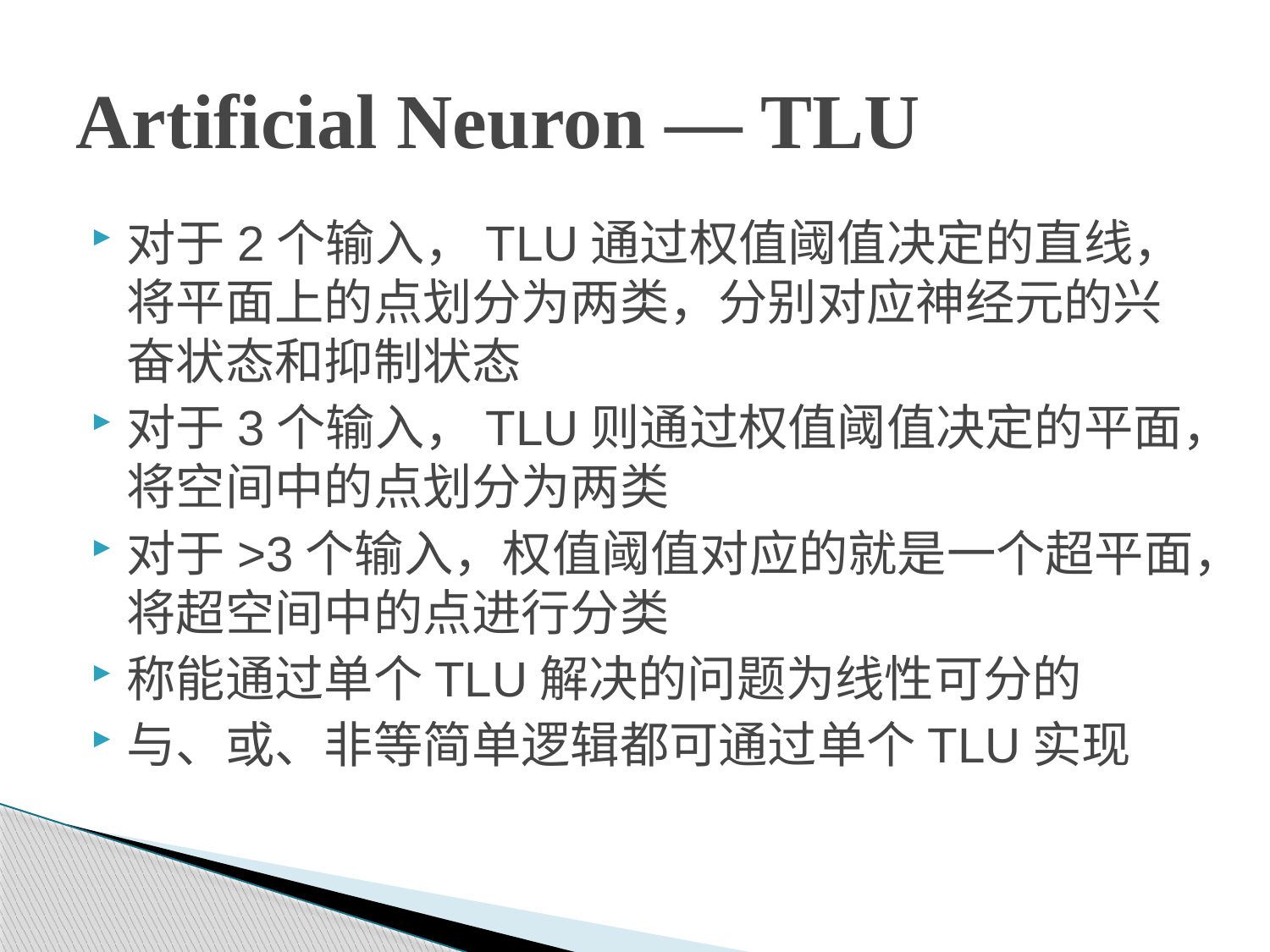

# Artificial Neuron — TLU
对于2个输入，TLU通过权值阈值决定的直线，将平面上的点划分为两类，分别对应神经元的兴奋状态和抑制状态
对于3个输入，TLU则通过权值阈值决定的平面，将空间中的点划分为两类
对于>3个输入，权值阈值对应的就是一个超平面，将超空间中的点进行分类
称能通过单个TLU解决的问题为线性可分的
与、或、非等简单逻辑都可通过单个TLU实现